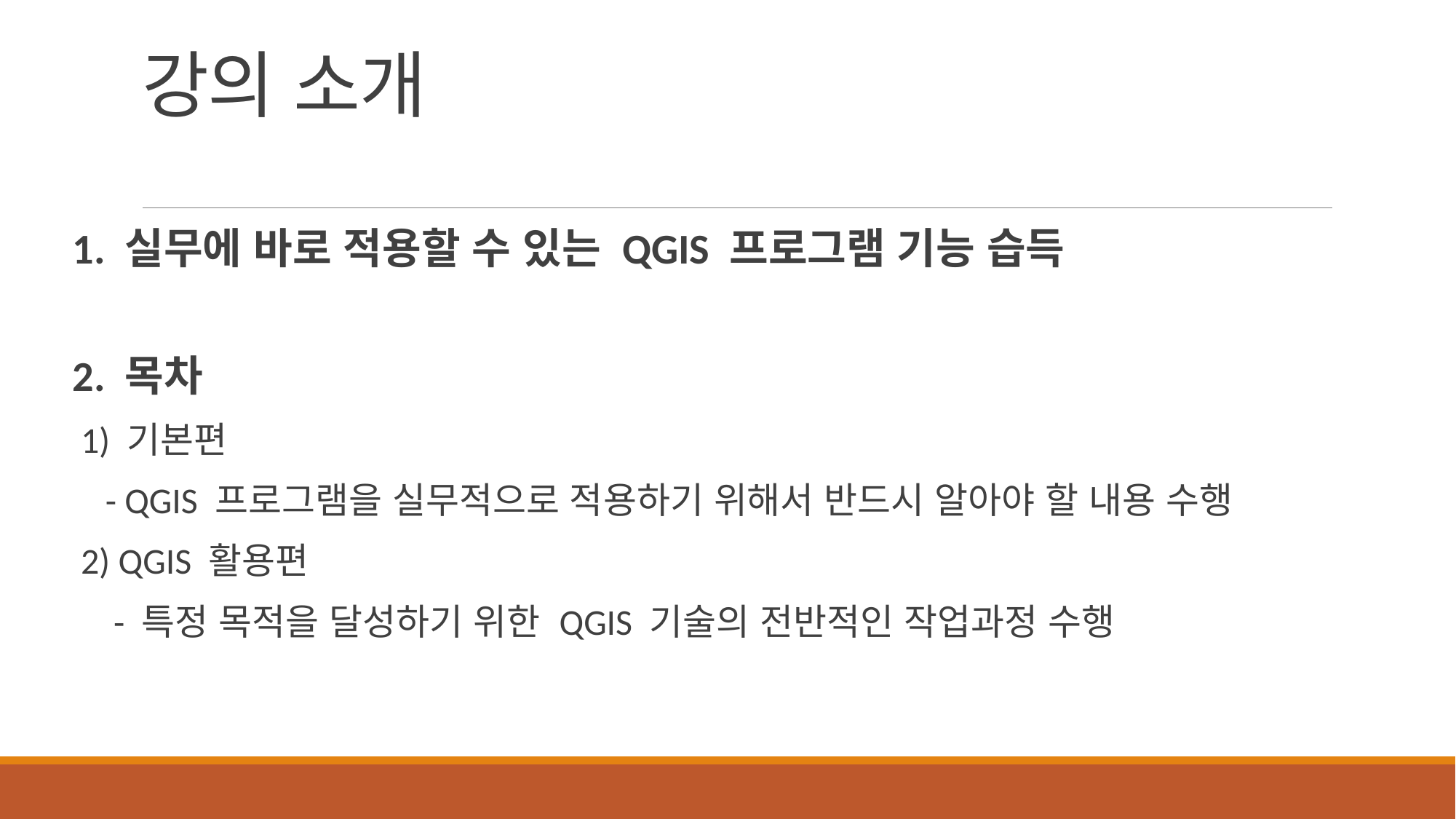

# 강의 소개
1. 실무에 바로 적용할 수 있는 QGIS 프로그램 기능 습득

2. 목차
 1) 기본편
    - QGIS 프로그램을 실무적으로 적용하기 위해서 반드시 알아야 할 내용 수행
 2) QGIS 활용편
     - 특정 목적을 달성하기 위한 QGIS 기술의 전반적인 작업과정 수행